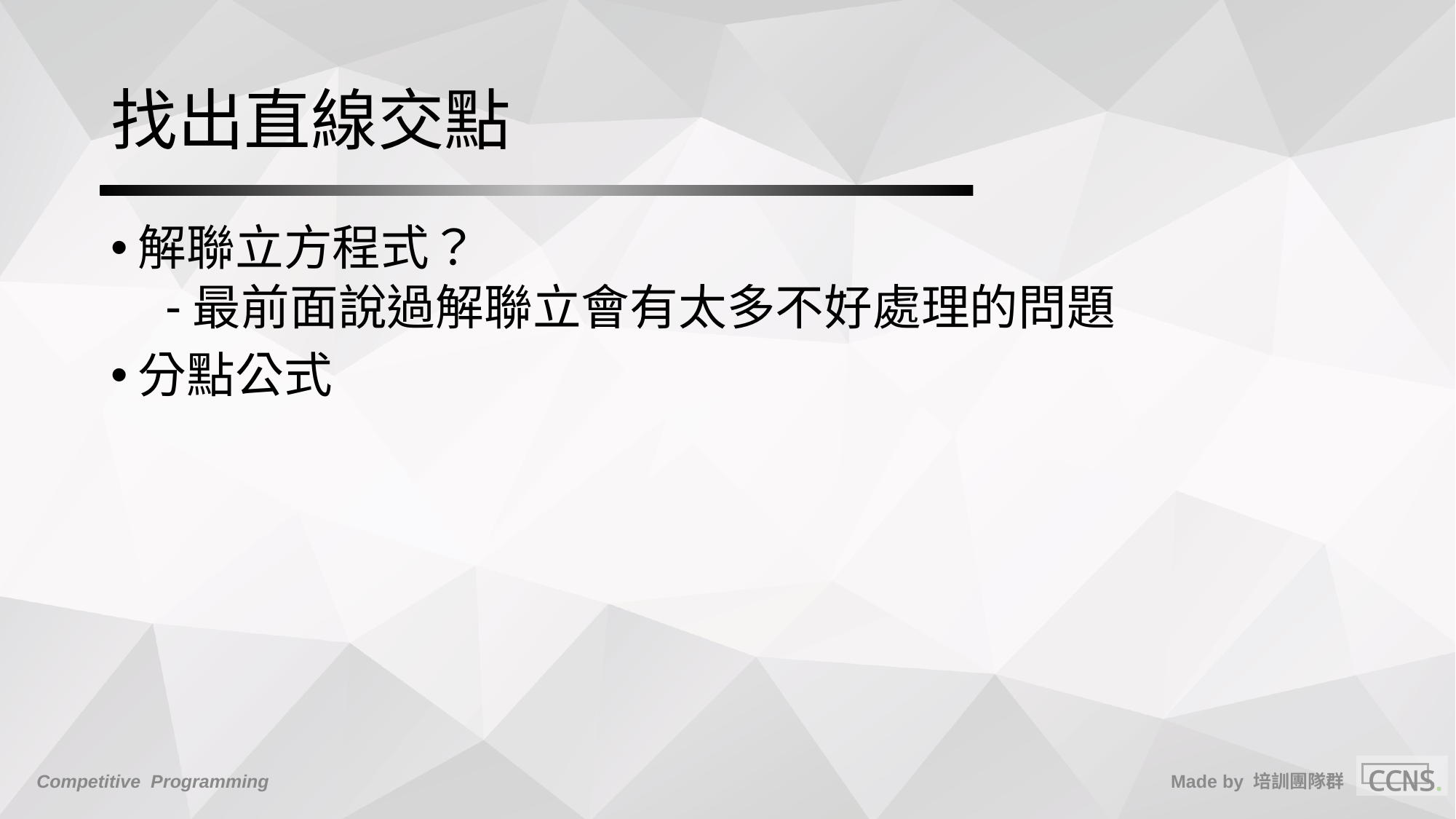

# 找出直線交點
解聯立方程式？
最前面說過解聯立會有太多不好處理的問題
分點公式